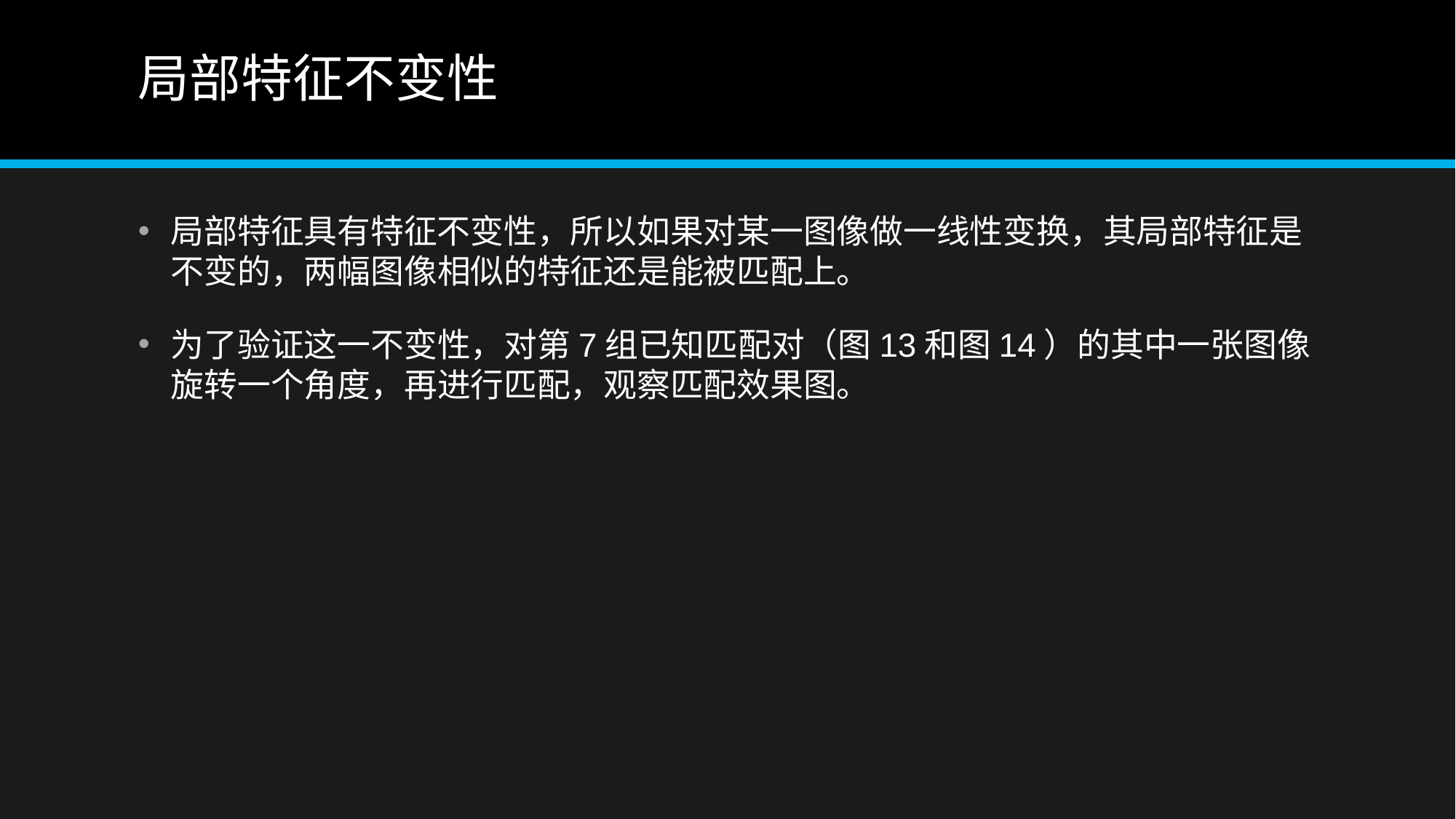

# 局部特征不变性
局部特征具有特征不变性，所以如果对某一图像做一线性变换，其局部特征是不变的，两幅图像相似的特征还是能被匹配上。
为了验证这一不变性，对第7组已知匹配对（图13和图14）的其中一张图像旋转一个角度，再进行匹配，观察匹配效果图。